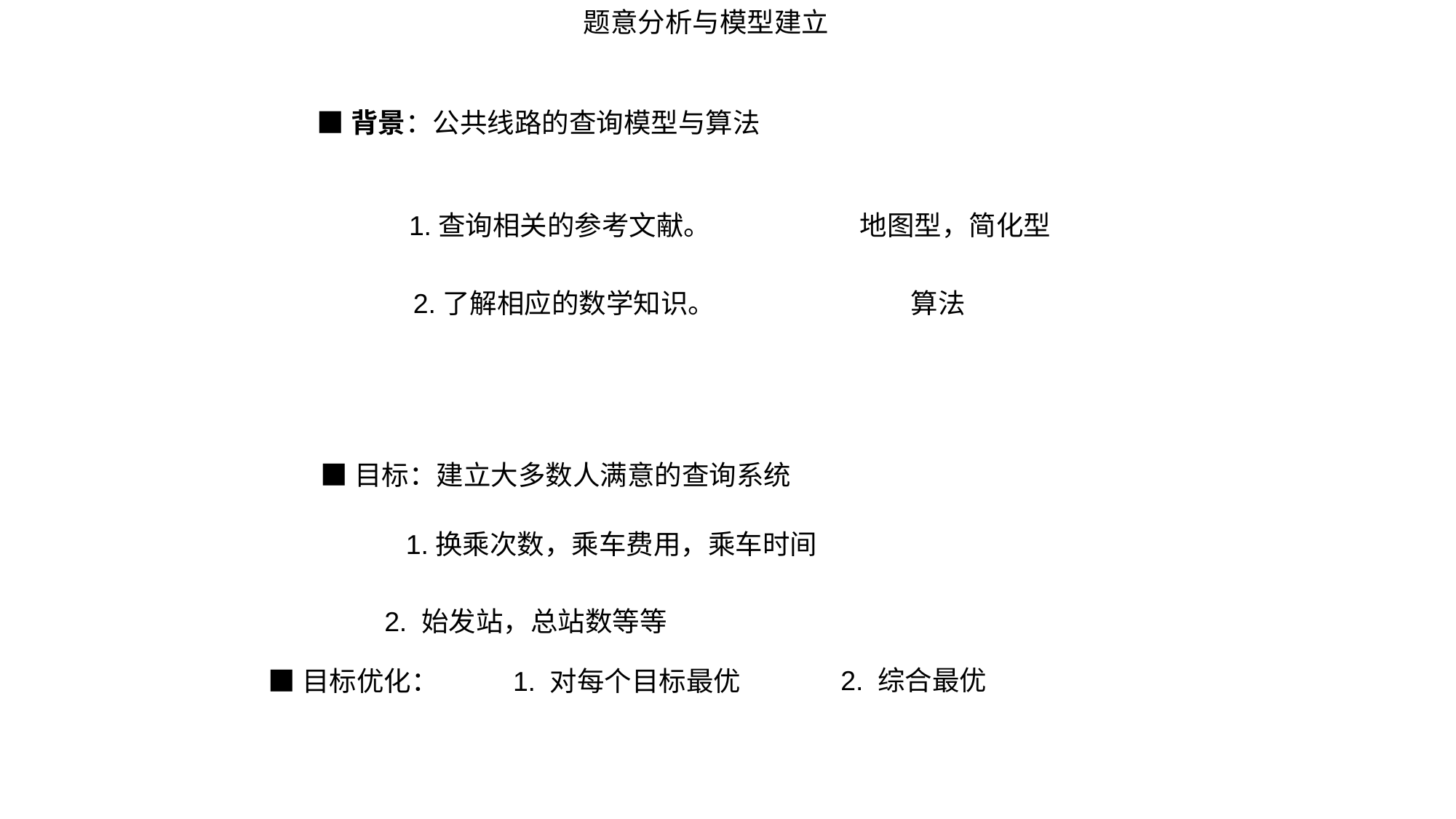

题意分析与模型建立
■背景：公共线路的查询模型与算法
1.查询相关的参考文献。
地图型，简化型
2.了解相应的数学知识。
算法

■目标：建立大多数人满意的查询系统
1.换乘次数，乘车费用，乘车时间
2. 始发站，总站数等等
2. 综合最优
1. 对每个目标最优
■目标优化：